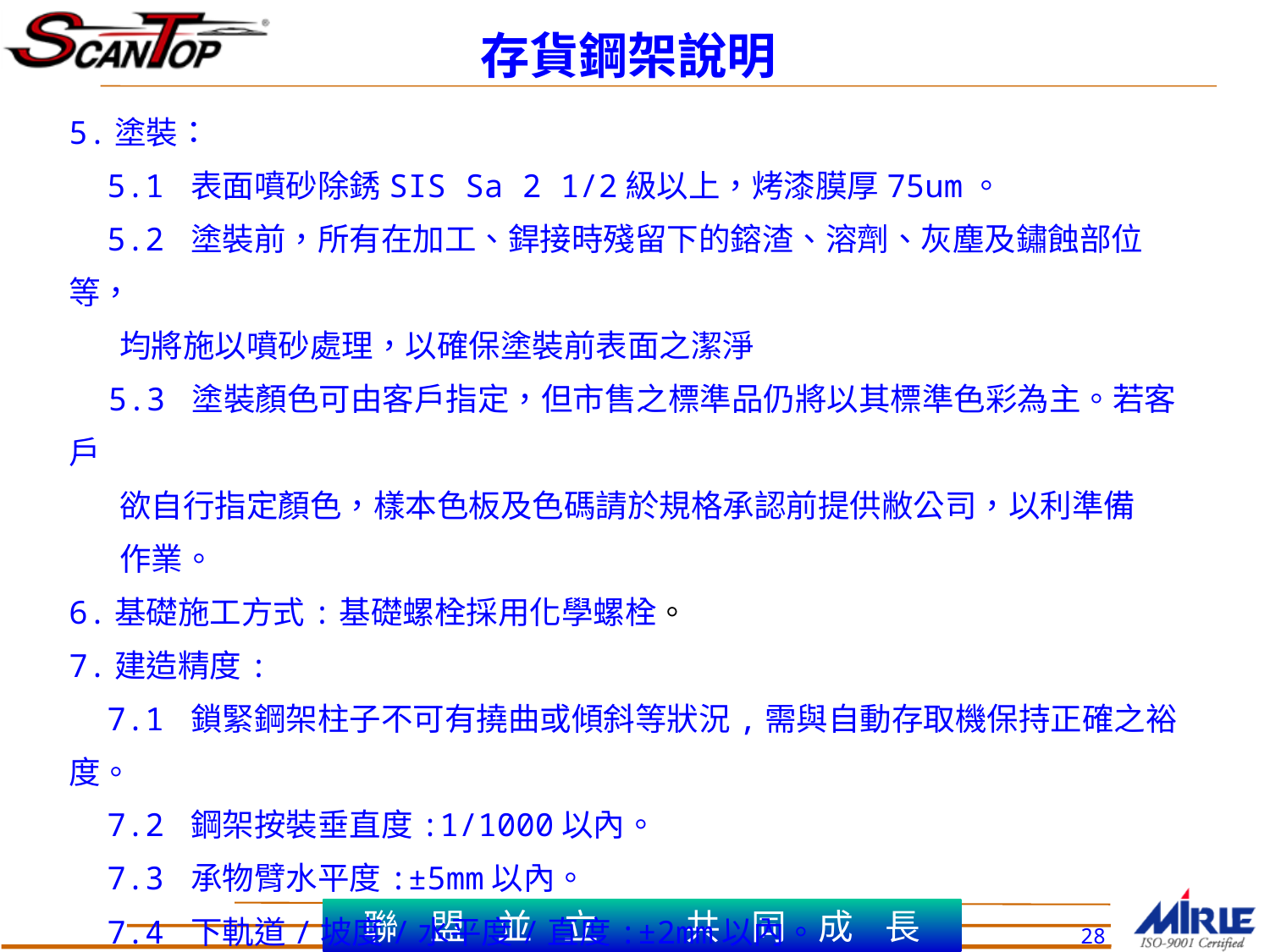

存貨鋼架說明
5.塗裝：
  5.1 表面噴砂除銹SIS Sa 2 1/2級以上，烤漆膜厚75um。
  5.2 塗裝前，所有在加工、銲接時殘留下的鎔渣、溶劑、灰塵及鏽蝕部位等，
      均將施以噴砂處理，以確保塗裝前表面之潔淨
　5.3 塗裝顏色可由客戶指定，但市售之標準品仍將以其標準色彩為主。若客戶
      欲自行指定顏色，樣本色板及色碼請於規格承認前提供敝公司，以利準備
      作業。
6.基礎施工方式:基礎螺栓採用化學螺栓。
7.建造精度:
  7.1 鎖緊鋼架柱子不可有撓曲或傾斜等狀況,需與自動存取機保持正確之裕度。
  7.2 鋼架按裝垂直度:1/1000以內。
  7.3 承物臂水平度:±5mm以內。
  7.4 下軌道/坡度/水平度/直度:±2mm以內。
  7.5 上、下軌道中心誤差:全長任±2mm以內。
28